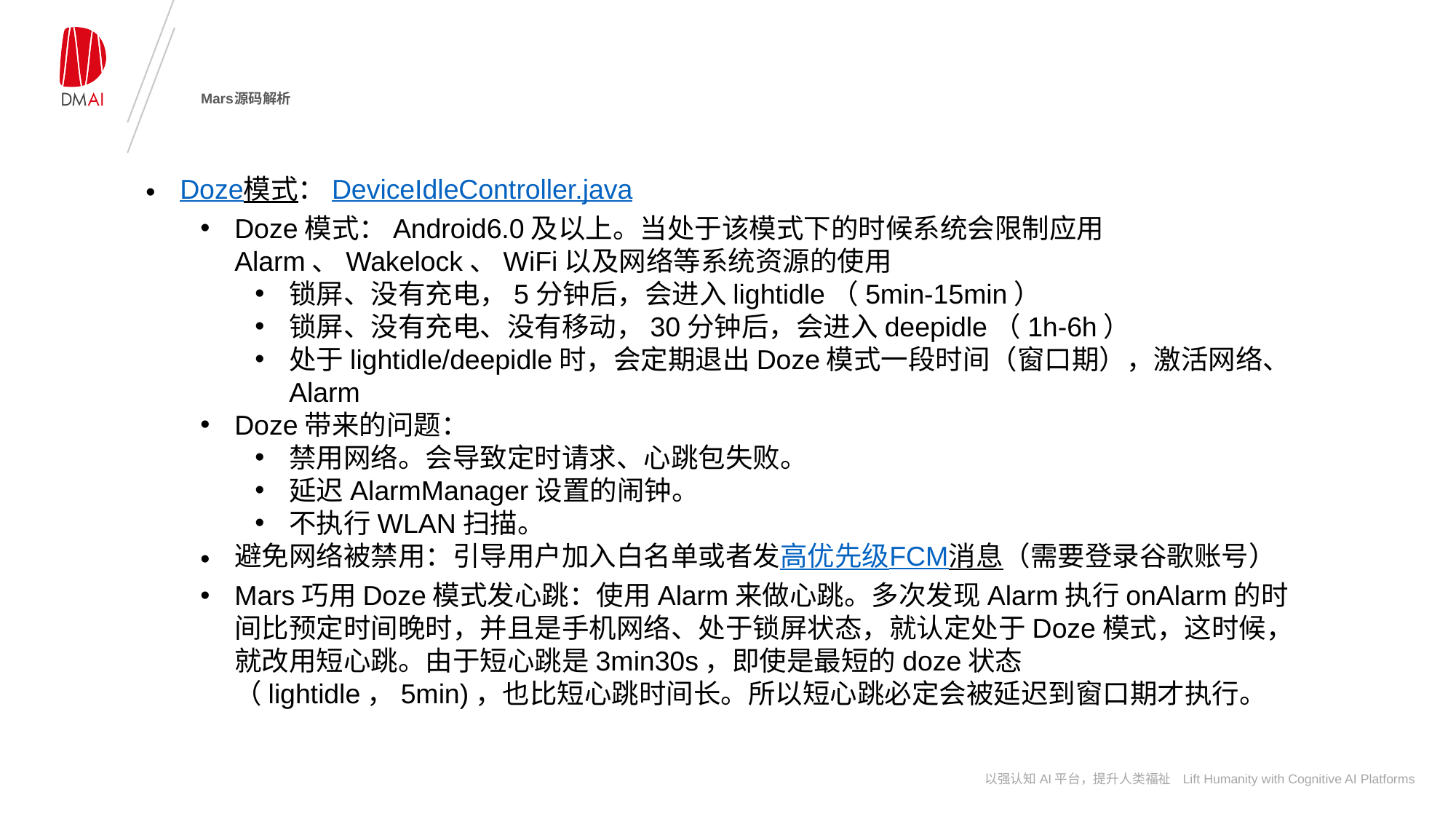

# Mars源码解析
Doze模式：DeviceIdleController.java
Doze模式：Android6.0及以上。当处于该模式下的时候系统会限制应用Alarm、Wakelock、WiFi以及网络等系统资源的使用
锁屏、没有充电，5分钟后，会进入lightidle（5min-15min）
锁屏、没有充电、没有移动，30分钟后，会进入deepidle（1h-6h）
处于lightidle/deepidle时，会定期退出Doze模式一段时间（窗口期），激活网络、Alarm
Doze带来的问题：
禁用网络。会导致定时请求、心跳包失败。
延迟AlarmManager设置的闹钟。
不执行WLAN扫描。
避免网络被禁用：引导用户加入白名单或者发高优先级FCM消息（需要登录谷歌账号）
Mars巧用Doze模式发心跳：使用Alarm来做心跳。多次发现Alarm执行onAlarm的时间比预定时间晚时，并且是手机网络、处于锁屏状态，就认定处于Doze模式，这时候，就改用短心跳。由于短心跳是3min30s，即使是最短的doze状态（lightidle，5min)，也比短心跳时间长。所以短心跳必定会被延迟到窗口期才执行。